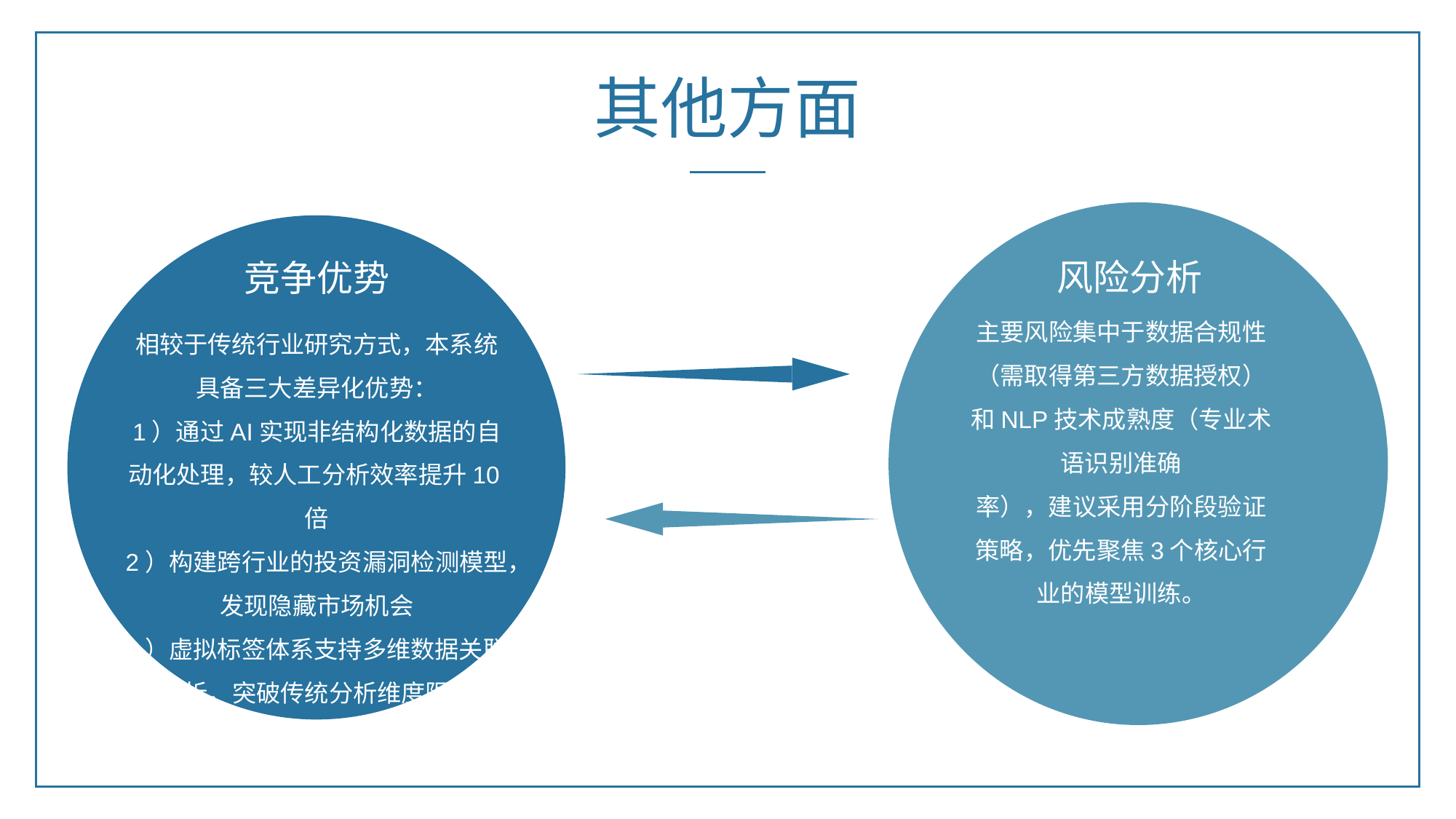

其他方面

风险分析
竞争优势

主要风险集中于数据合规性（需取得第三方数据授权）和NLP技术成熟度（专业术语识别准确
率），建议采用分阶段验证策略，优先聚焦3个核心行业的模型训练。

相较于传统行业研究方式，本系统具备三大差异化优势：
1）通过AI实现非结构化数据的自动化处理，较人工分析效率提升10倍
2）构建跨行业的投资漏洞检测模型，发现隐藏市场机会
3）虚拟标签体系支持多维数据关联分析，突破传统分析维度限制